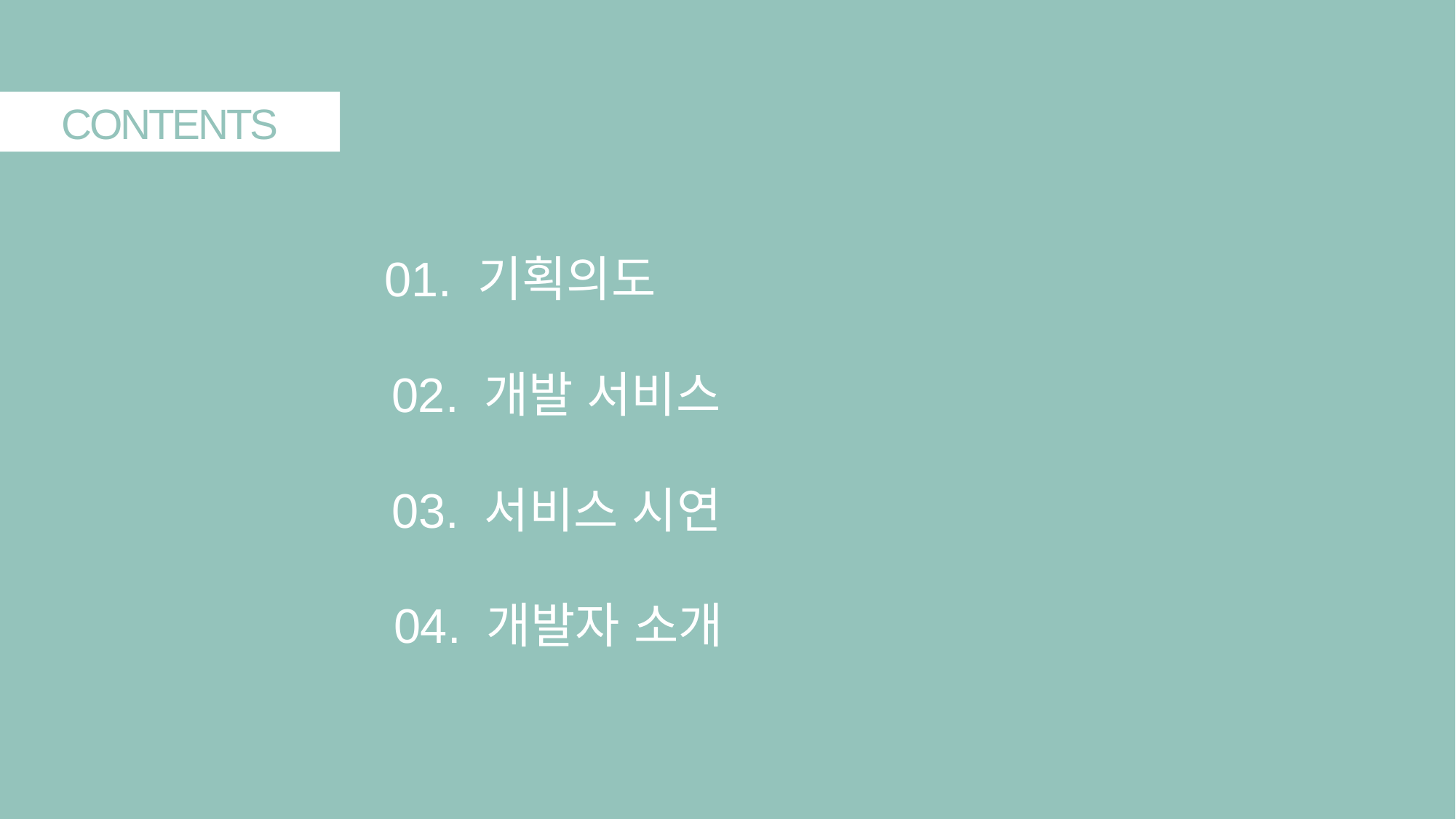

CONTENTS

01. 기획의도
02. 개발 서비스
03. 서비스 시연
04. 개발자 소개